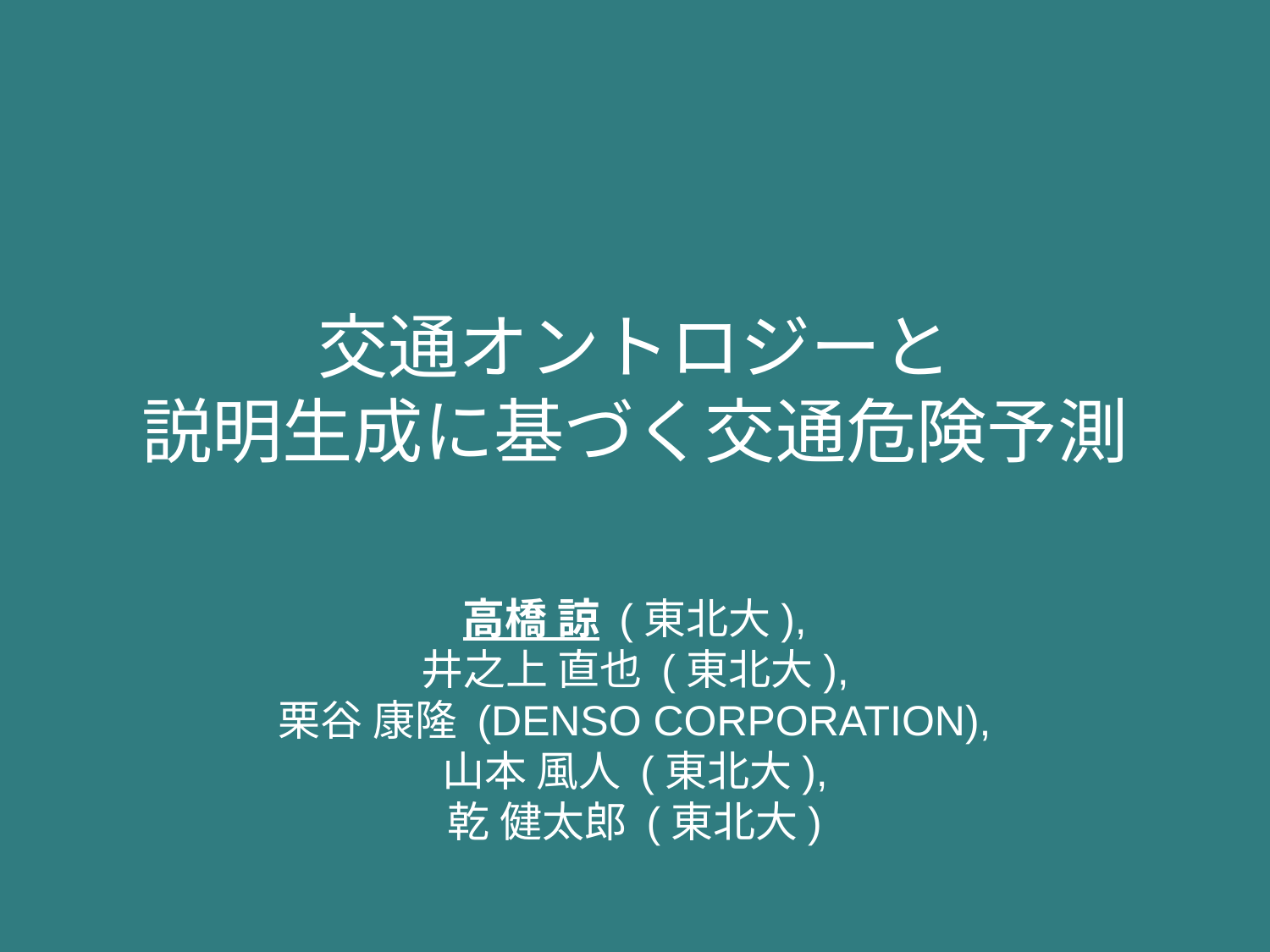

# 交通オントロジーと 説明生成に基づく交通危険予測
高橋 諒 (東北大),
井之上 直也 (東北大),
栗谷 康隆 (DENSO CORPORATION),
山本 風人 (東北大),
乾 健太郎 (東北大)